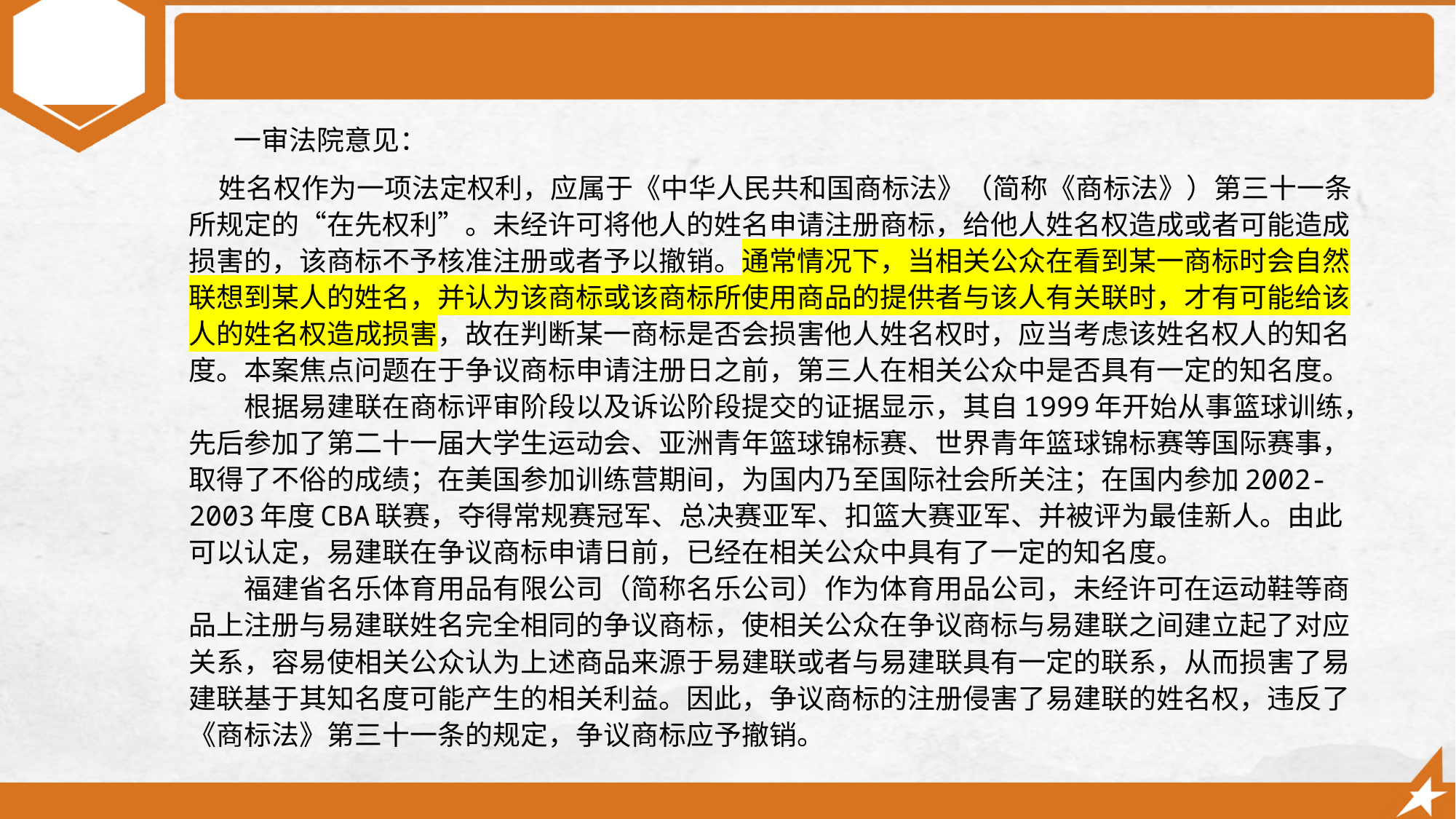

一审法院意见：
    姓名权作为一项法定权利，应属于《中华人民共和国商标法》（简称《商标法》）第三十一条所规定的“在先权利”。未经许可将他人的姓名申请注册商标，给他人姓名权造成或者可能造成损害的，该商标不予核准注册或者予以撤销。通常情况下，当相关公众在看到某一商标时会自然联想到某人的姓名，并认为该商标或该商标所使用商品的提供者与该人有关联时，才有可能给该人的姓名权造成损害，故在判断某一商标是否会损害他人姓名权时，应当考虑该姓名权人的知名度。本案焦点问题在于争议商标申请注册日之前，第三人在相关公众中是否具有一定的知名度。
　　根据易建联在商标评审阶段以及诉讼阶段提交的证据显示，其自1999年开始从事篮球训练，先后参加了第二十一届大学生运动会、亚洲青年篮球锦标赛、世界青年篮球锦标赛等国际赛事，取得了不俗的成绩；在美国参加训练营期间，为国内乃至国际社会所关注；在国内参加2002-2003年度CBA联赛，夺得常规赛冠军、总决赛亚军、扣篮大赛亚军、并被评为最佳新人。由此可以认定，易建联在争议商标申请日前，已经在相关公众中具有了一定的知名度。
　　福建省名乐体育用品有限公司（简称名乐公司）作为体育用品公司，未经许可在运动鞋等商品上注册与易建联姓名完全相同的争议商标，使相关公众在争议商标与易建联之间建立起了对应关系，容易使相关公众认为上述商品来源于易建联或者与易建联具有一定的联系，从而损害了易建联基于其知名度可能产生的相关利益。因此，争议商标的注册侵害了易建联的姓名权，违反了《商标法》第三十一条的规定，争议商标应予撤销。